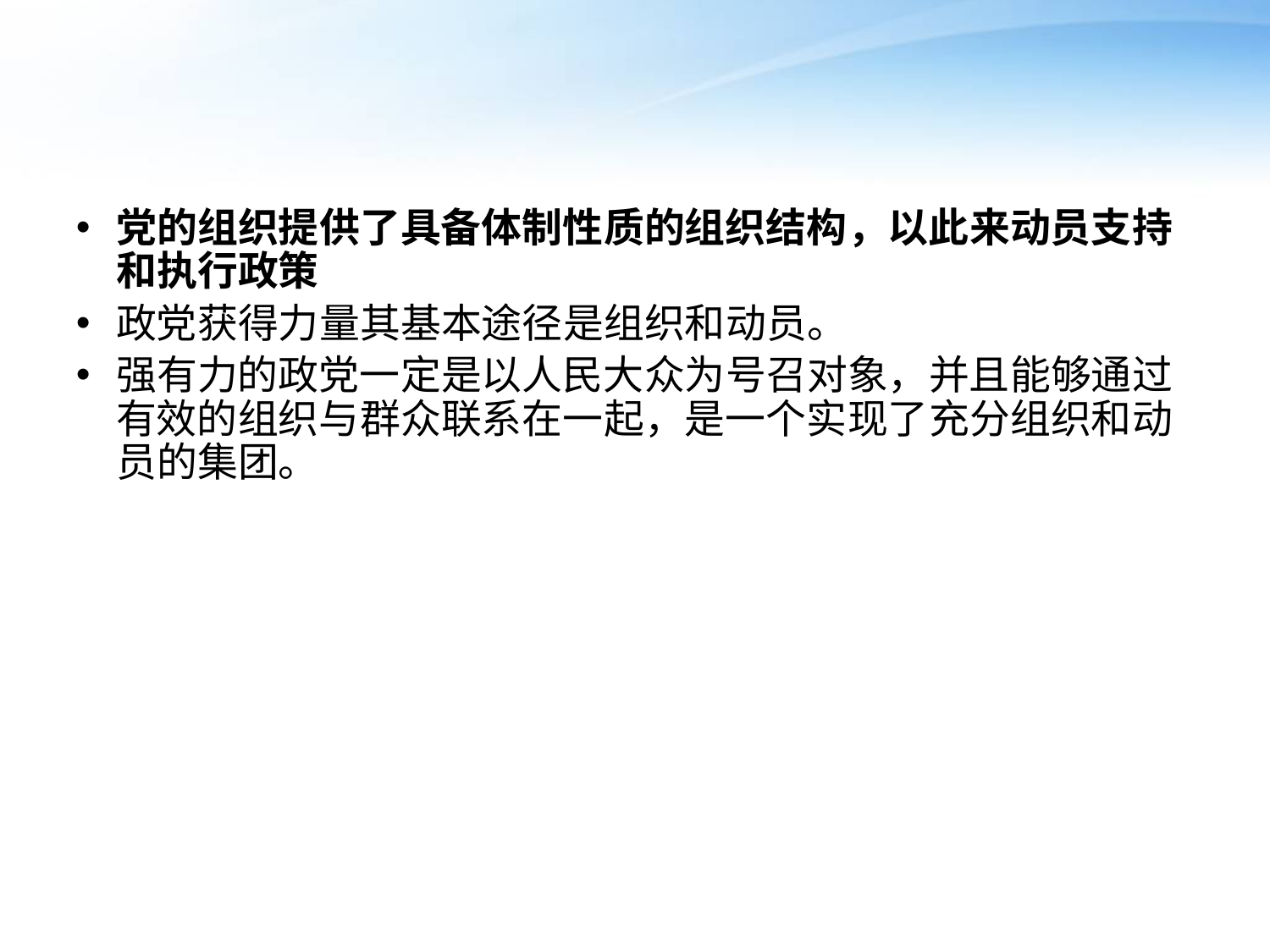

#
党的组织提供了具备体制性质的组织结构，以此来动员支持和执行政策
政党获得力量其基本途径是组织和动员。
强有力的政党一定是以人民大众为号召对象，并且能够通过有效的组织与群众联系在一起，是一个实现了充分组织和动员的集团。